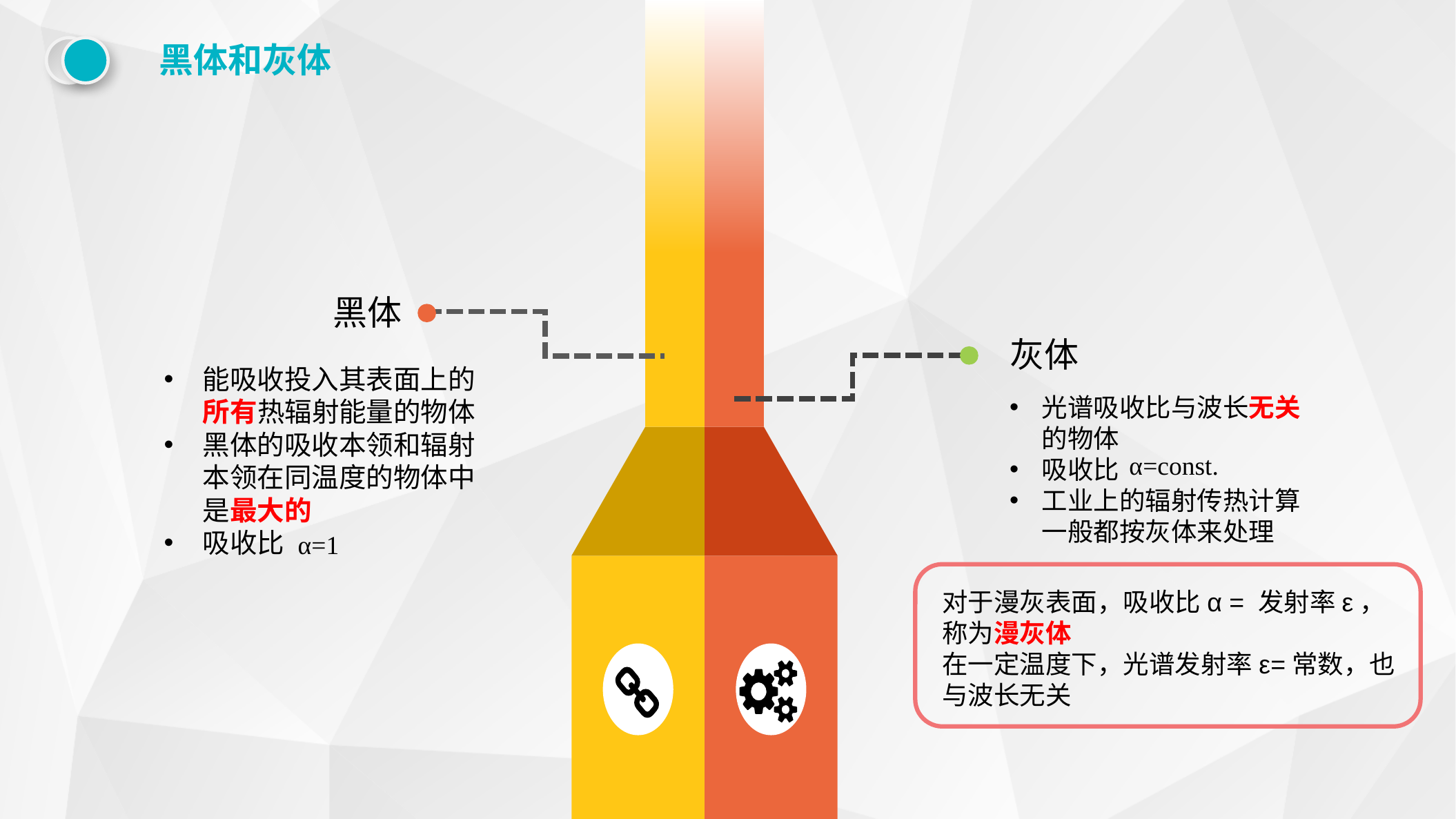

黑体和灰体
黑体

能吸收投入其表面上的所有热辐射能量的物体
黑体的吸收本领和辐射本领在同温度的物体中是最大的
吸收比
α=1
灰体

光谱吸收比与波长无关的物体
吸收比
工业上的辐射传热计算一般都按灰体来处理

α=const.

对于漫灰表面，吸收比α = 发射率ε，称为漫灰体
在一定温度下，光谱发射率ε=常数，也与波长无关